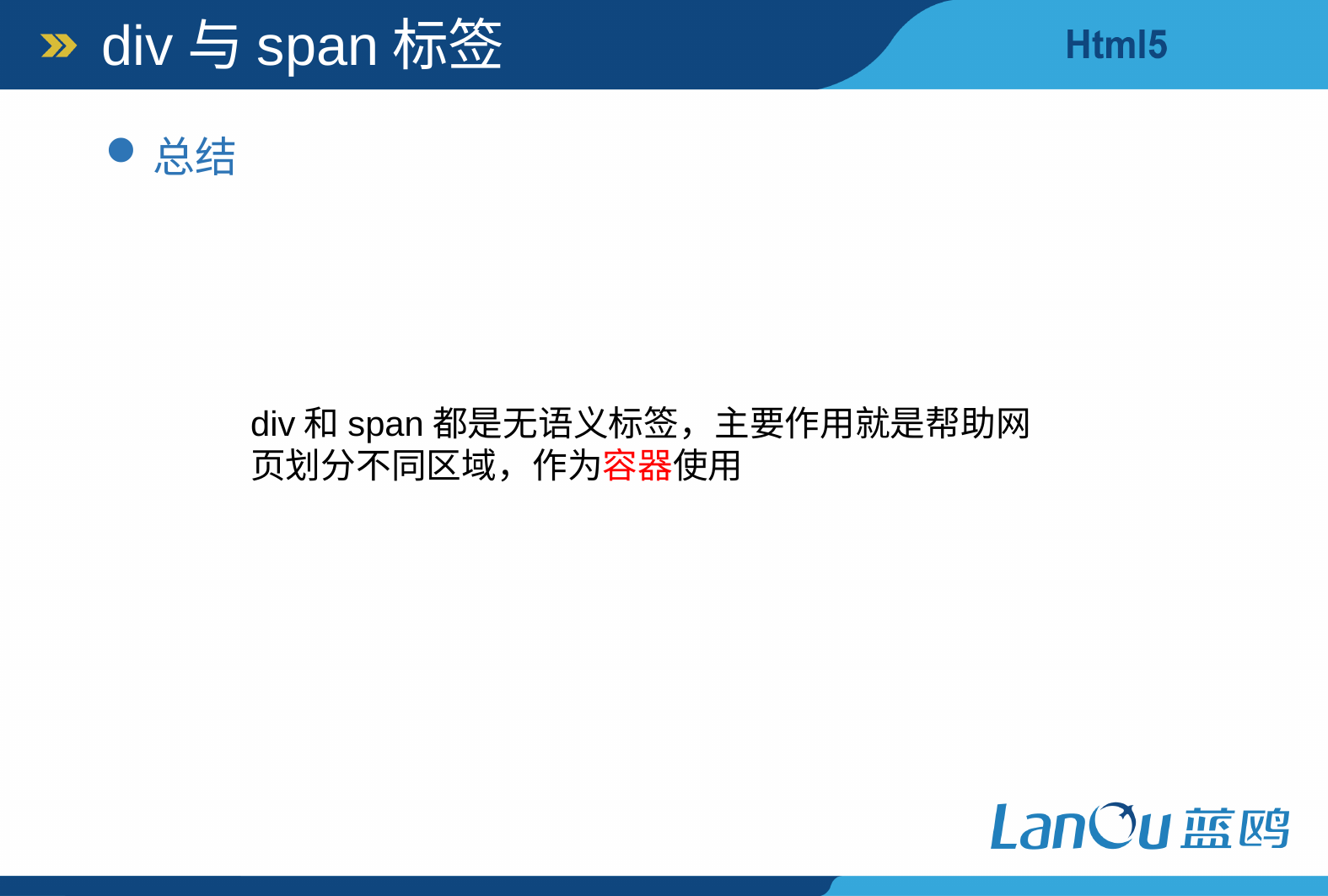

div与span标签
总结
div和span都是无语义标签，主要作用就是帮助网页划分不同区域，作为容器使用